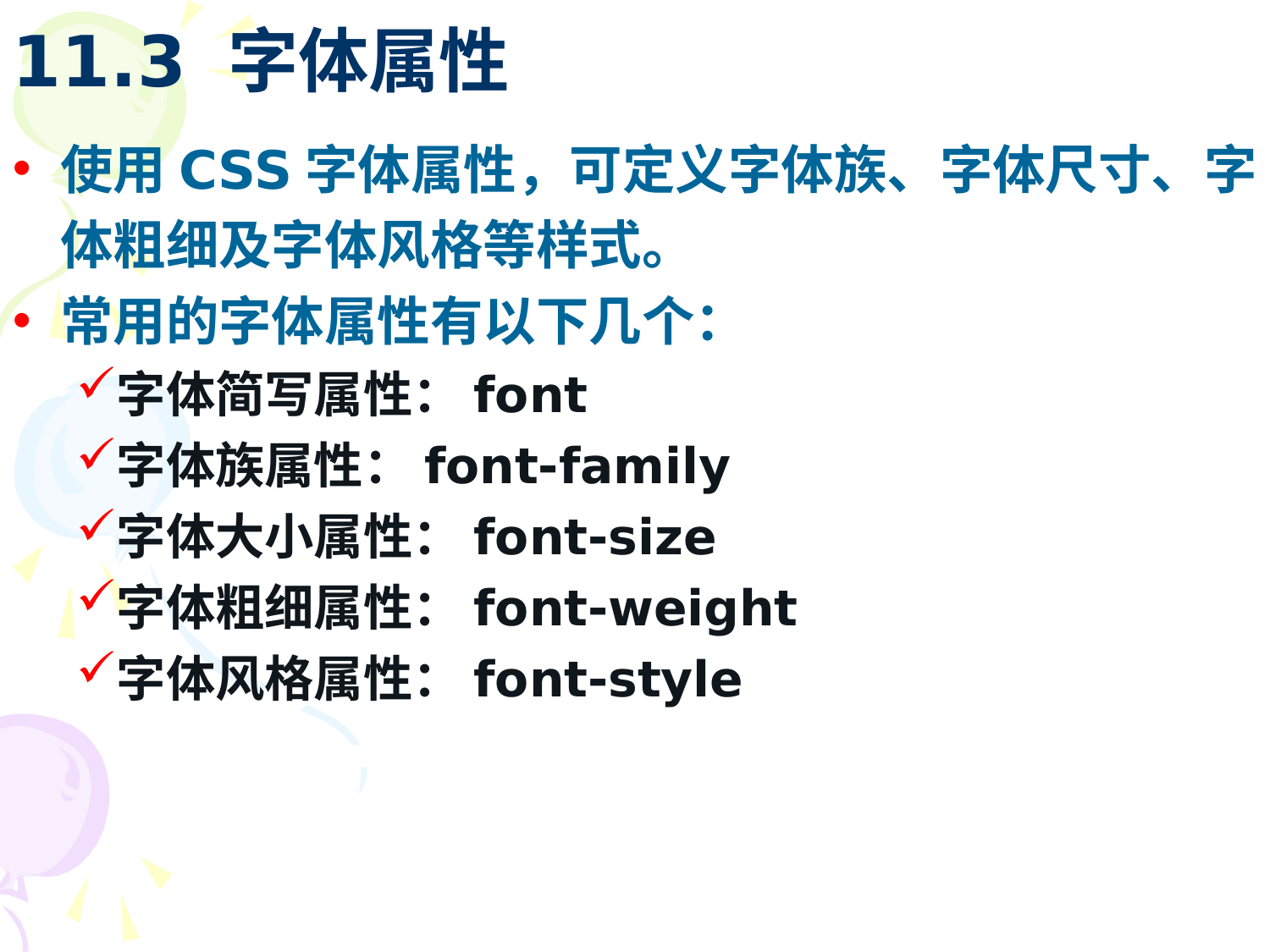

# 11.3 字体属性
使用CSS字体属性，可定义字体族、字体尺寸、字体粗细及字体风格等样式。
常用的字体属性有以下几个：
字体简写属性：font
字体族属性：font-family
字体大小属性：font-size
字体粗细属性：font-weight
字体风格属性：font-style